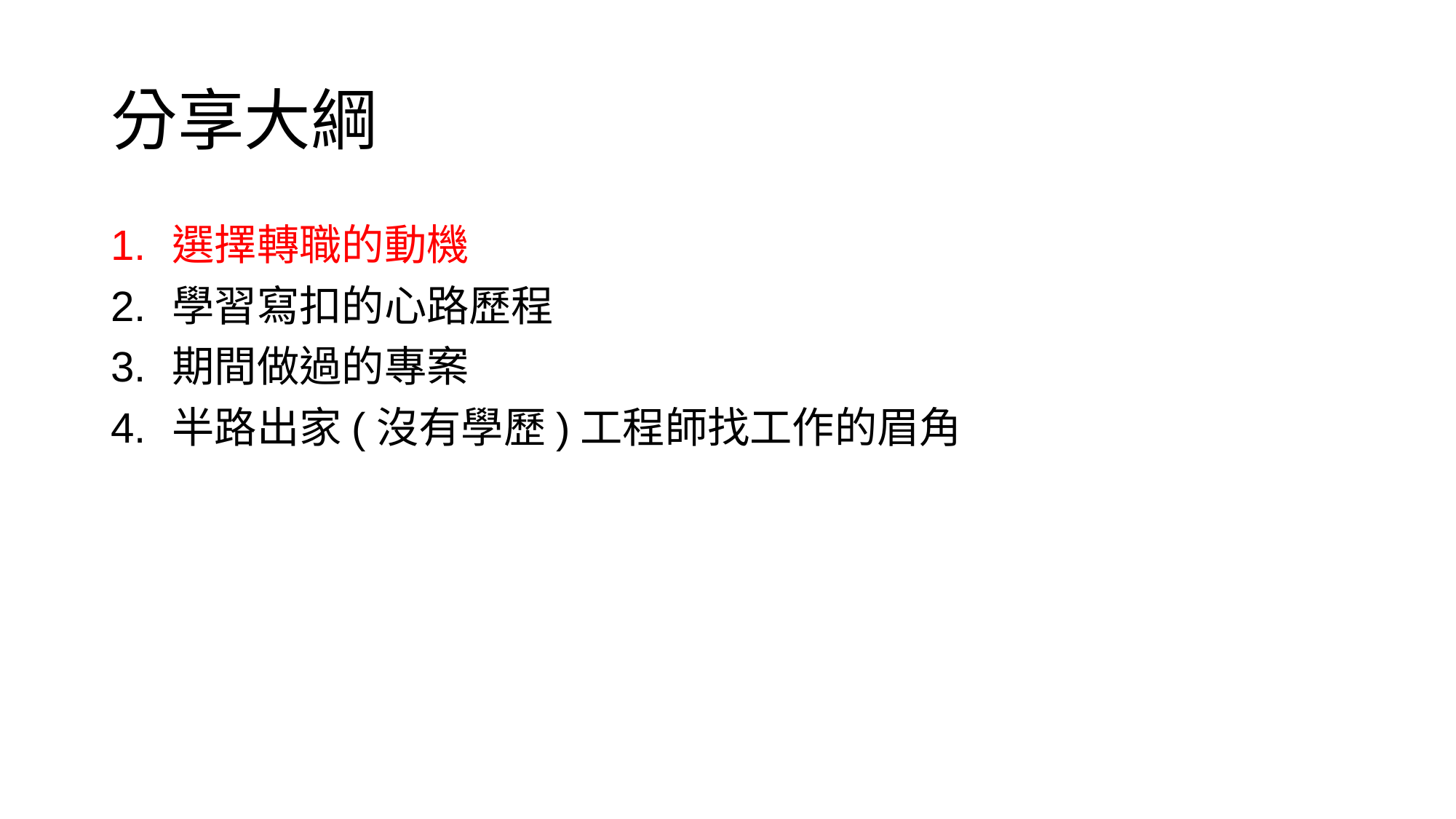

# 分享大綱
選擇轉職的動機
學習寫扣的心路歷程
期間做過的專案
半路出家(沒有學歷)工程師找工作的眉角